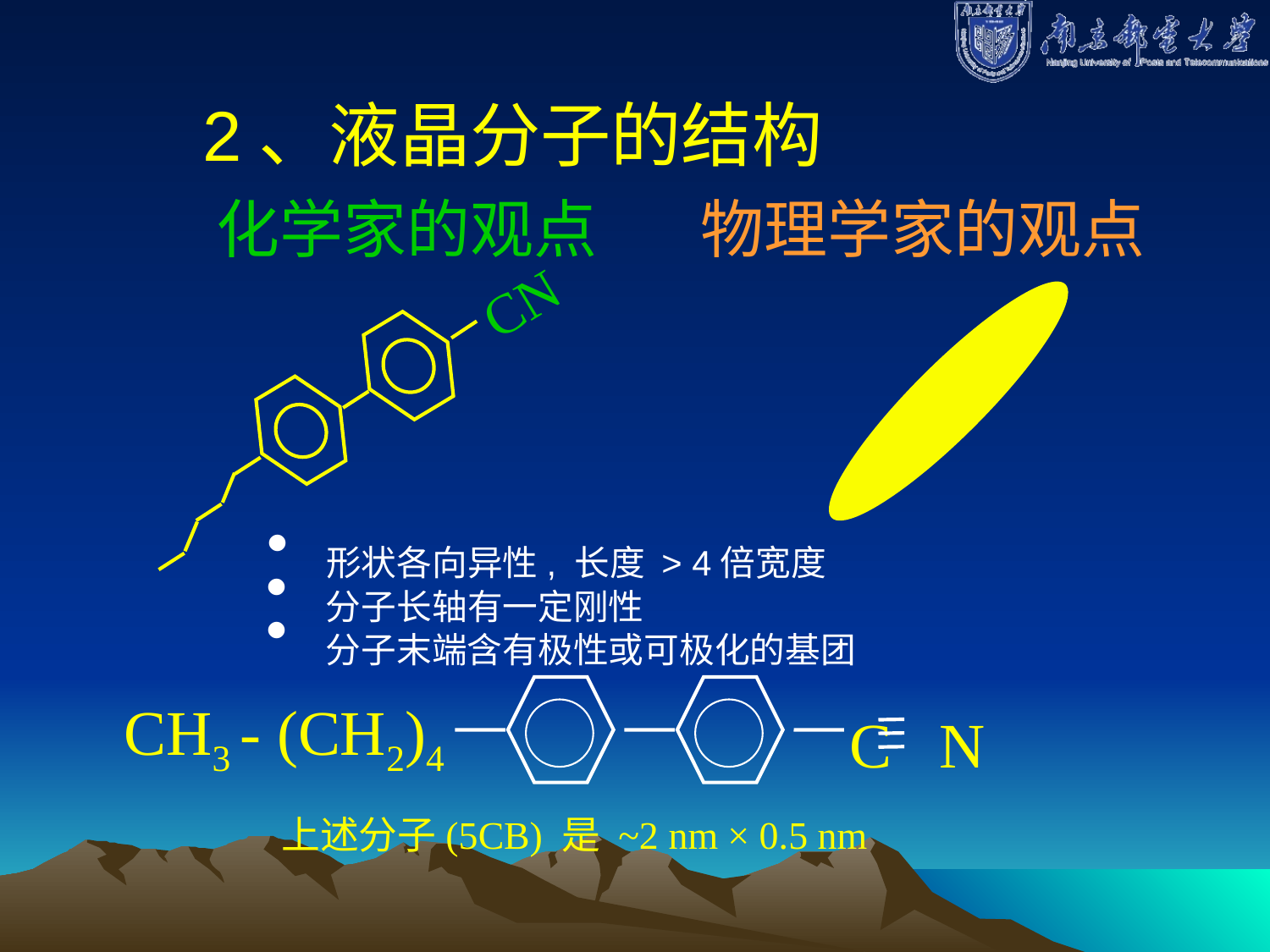

2、液晶分子的结构
化学家的观点
物理学家的观点
CN

 形状各向异性, 长度 > 4倍宽度
 分子长轴有一定刚性
 分子末端含有极性或可极化的基团

CH3 - (CH2)4
C   N

上述分子(5CB) 是 ~2 nm × 0.5 nm